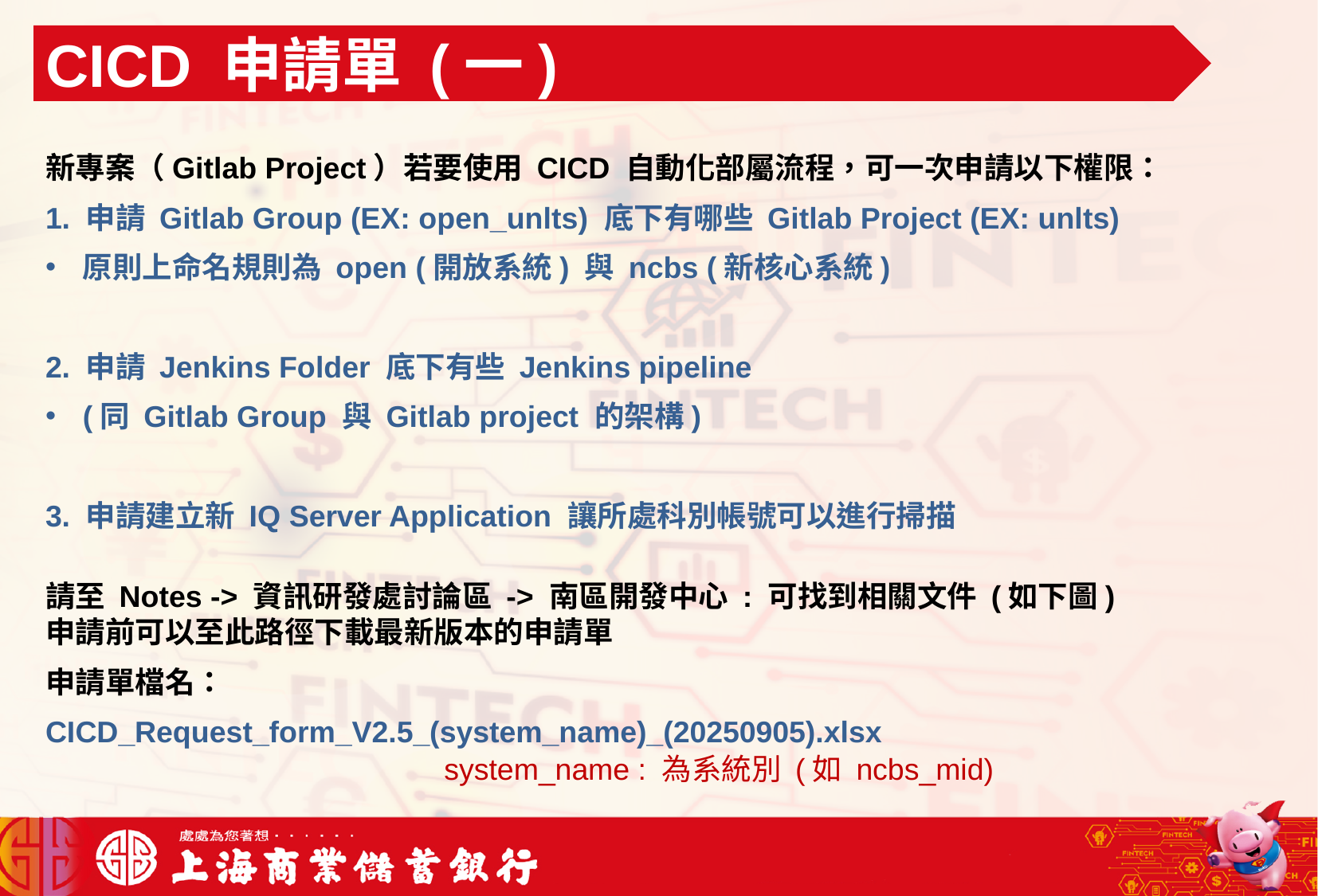

CICD 申請單 (一)
新專案（Gitlab Project）若要使用 CICD 自動化部屬流程，可一次申請以下權限：
1. 申請 Gitlab Group (EX: open_unlts) 底下有哪些 Gitlab Project (EX: unlts)
原則上命名規則為 open (開放系統) 與 ncbs (新核心系統)

2. 申請 Jenkins Folder 底下有些 Jenkins pipeline
(同 Gitlab Group 與 Gitlab project 的架構)

3. 申請建立新 IQ Server Application 讓所處科別帳號可以進行掃描
請至 Notes -> 資訊研發處討論區 -> 南區開發中心 : 可找到相關文件 (如下圖)
申請前可以至此路徑下載最新版本的申請單
申請單檔名：
CICD_Request_form_V2.5_(system_name)_(20250905).xlsx

system_name : 為系統別 (如 ncbs_mid)